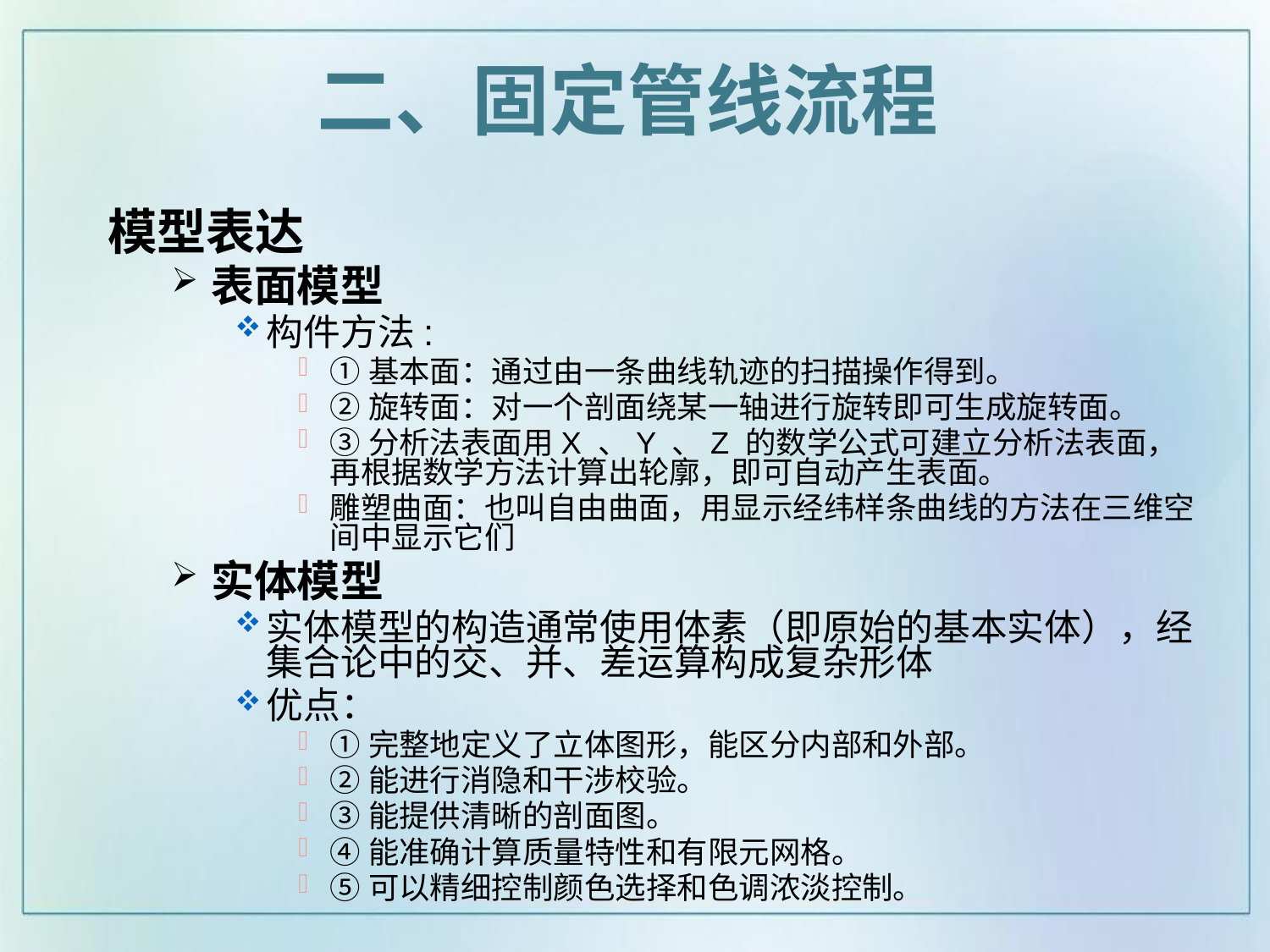

二、固定管线流程
模型表达
表面模型
构件方法:
①基本面：通过由一条曲线轨迹的扫描操作得到。
②旋转面：对一个剖面绕某一轴进行旋转即可生成旋转面。
③分析法表面用X 、Y 、Z 的数学公式可建立分析法表面，再根据数学方法计算出轮廓，即可自动产生表面。
雕塑曲面：也叫自由曲面，用显示经纬样条曲线的方法在三维空间中显示它们
实体模型
实体模型的构造通常使用体素（即原始的基本实体），经集合论中的交、并、差运算构成复杂形体
优点：
①完整地定义了立体图形，能区分内部和外部。
②能进行消隐和干涉校验。
③能提供清晰的剖面图。
④能准确计算质量特性和有限元网格。
⑤可以精细控制颜色选择和色调浓淡控制。